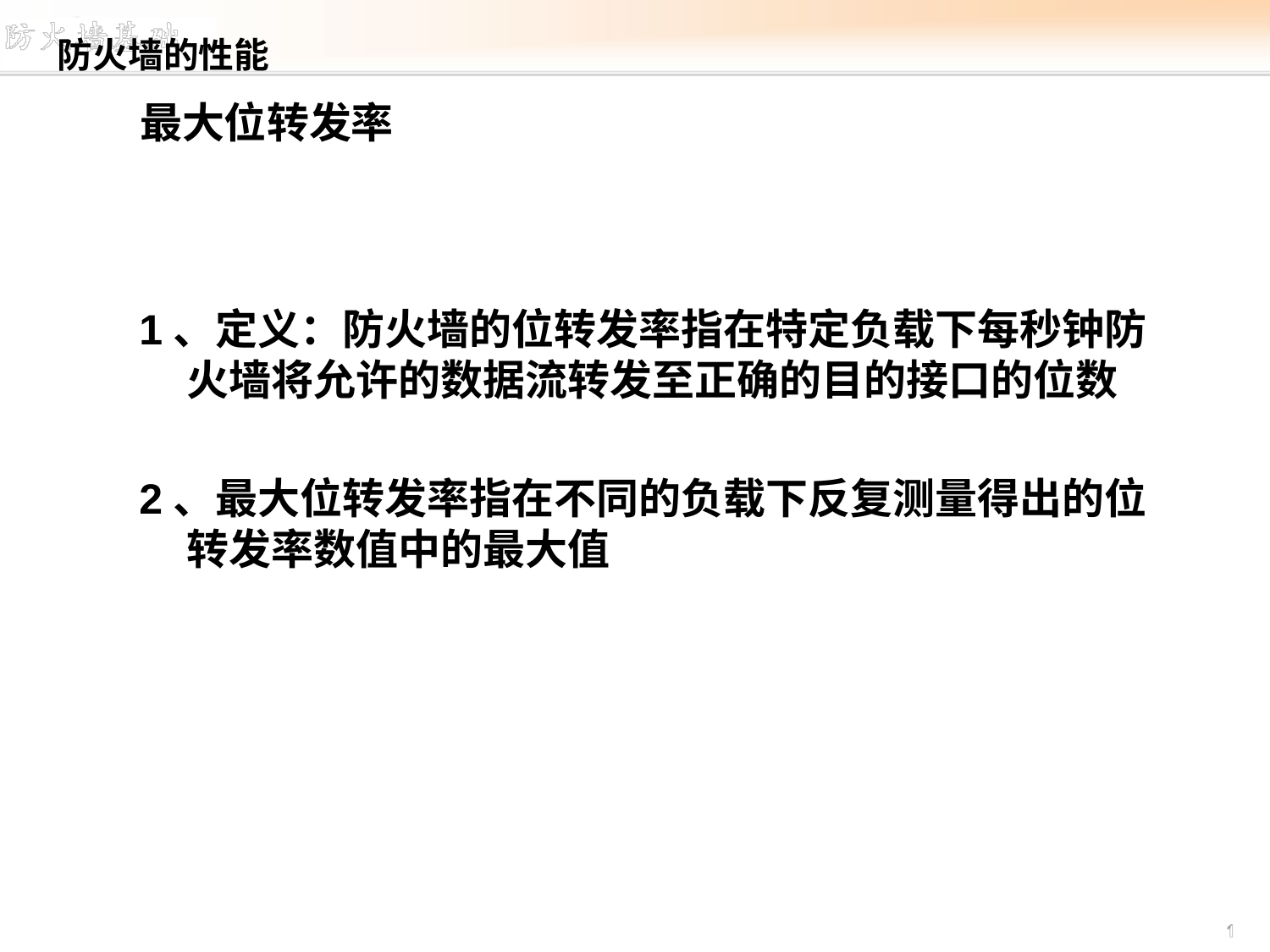

防火墙的性能
# 最大位转发率
1、定义：防火墙的位转发率指在特定负载下每秒钟防火墙将允许的数据流转发至正确的目的接口的位数

2、最大位转发率指在不同的负载下反复测量得出的位转发率数值中的最大值